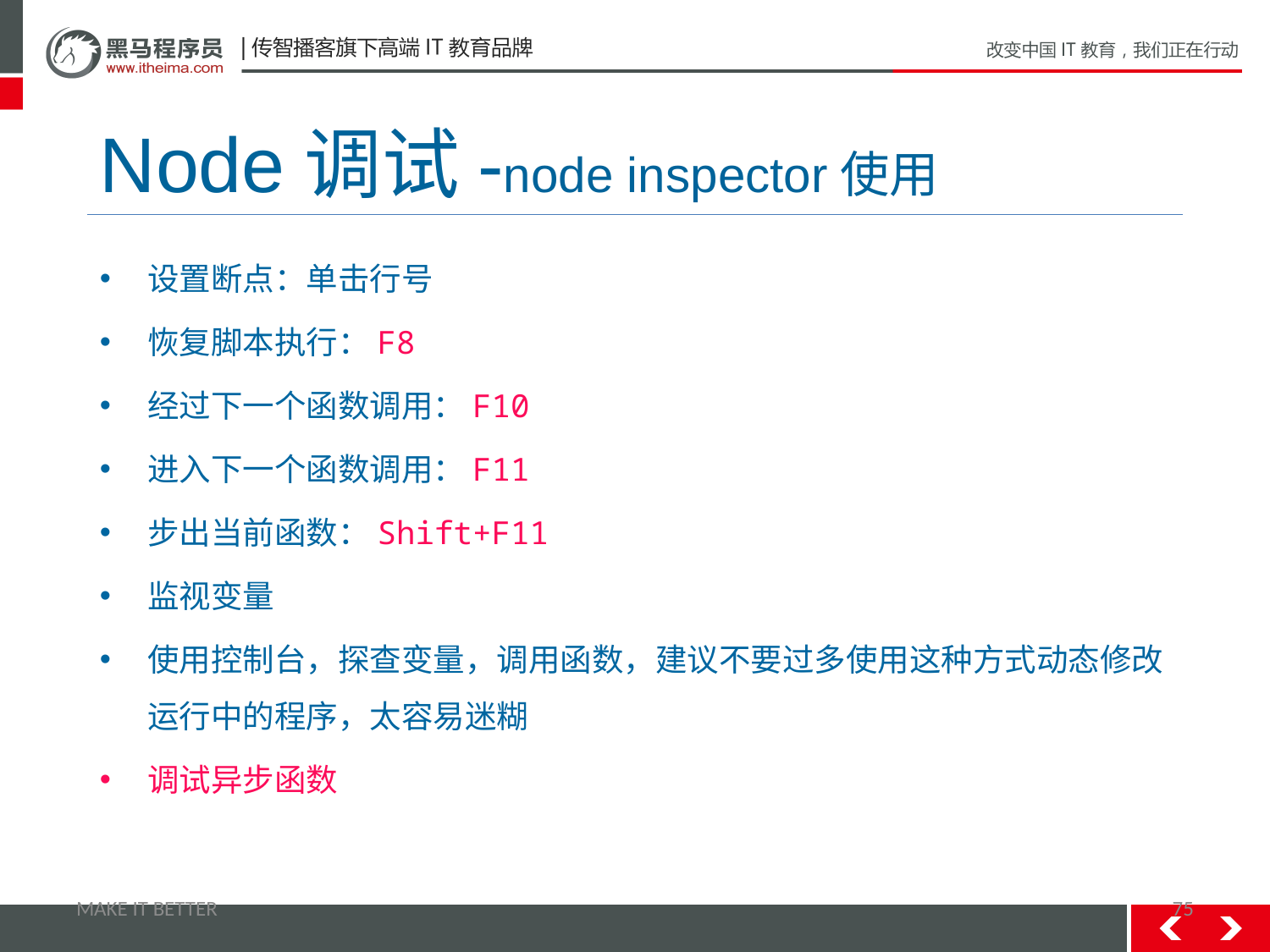

# Node调试-node inspector使用
设置断点：单击行号
恢复脚本执行：F8
经过下一个函数调用：F10
进入下一个函数调用：F11
步出当前函数：Shift+F11
监视变量
使用控制台，探查变量，调用函数，建议不要过多使用这种方式动态修改运行中的程序，太容易迷糊
调试异步函数
MAKE IT BETTER
75